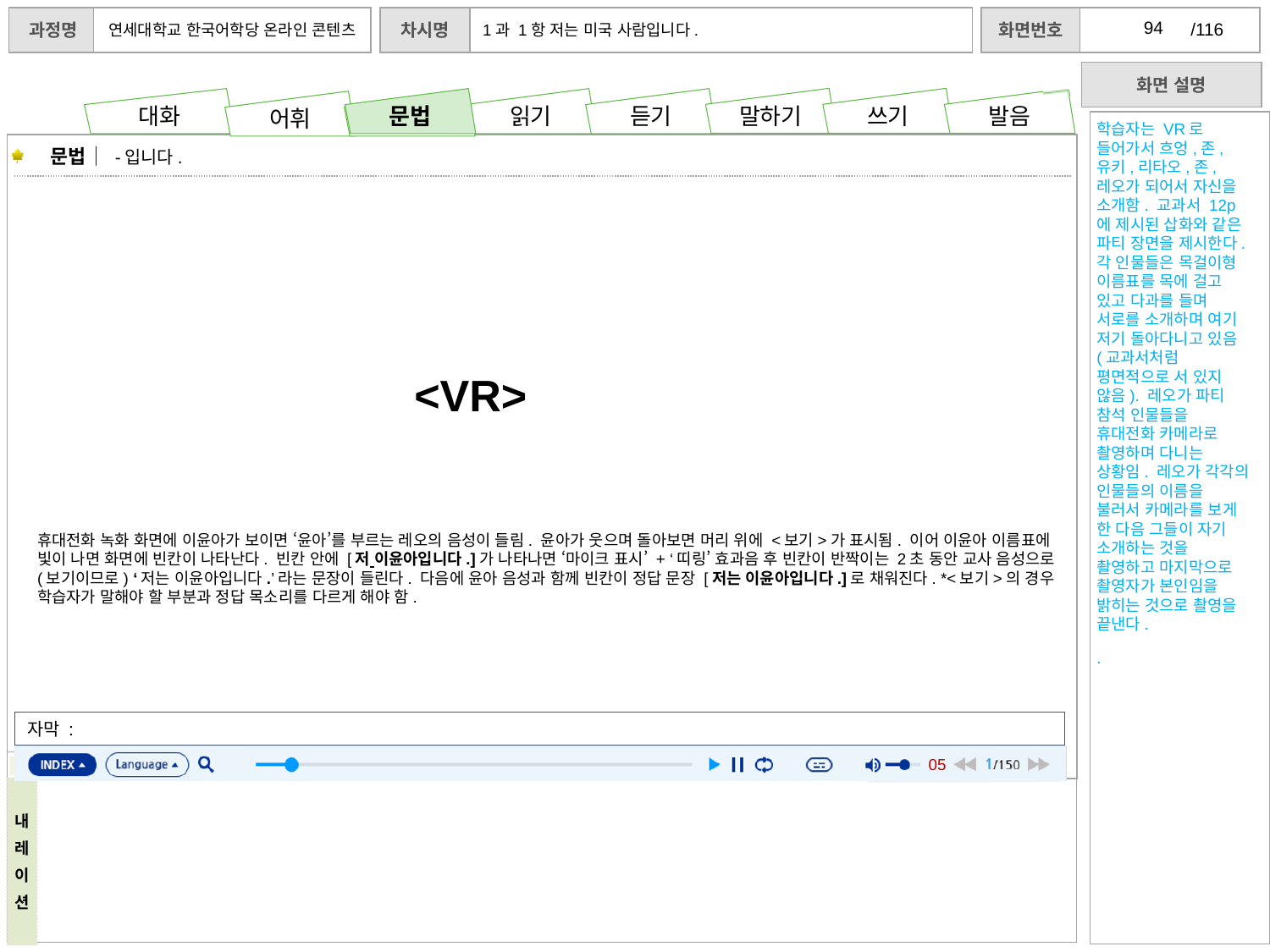

94
문법
학습자는 VR로 들어가서 흐엉,존,유키,리타오,존,레오가 되어서 자신을 소개함. 교과서 12p에 제시된 삽화와 같은 파티 장면을 제시한다. 각 인물들은 목걸이형 이름표를 목에 걸고 있고 다과를 들며 서로를 소개하며 여기 저기 돌아다니고 있음(교과서처럼 평면적으로 서 있지 않음). 레오가 파티 참석 인물들을 휴대전화 카메라로 촬영하며 다니는 상황임. 레오가 각각의 인물들의 이름을 불러서 카메라를 보게 한 다음 그들이 자기 소개하는 것을 촬영하고 마지막으로 촬영자가 본인임을 밝히는 것으로 촬영을 끝낸다.
.
 문법│ -입니다.
<VR>
휴대전화 녹화 화면에 이윤아가 보이면 ‘윤아’를 부르는 레오의 음성이 들림. 윤아가 웃으며 돌아보면 머리 위에 <보기>가 표시됨. 이어 이윤아 이름표에 빛이 나면 화면에 빈칸이 나타난다. 빈칸 안에 [저 이윤아입니다.]가 나타나면 ‘마이크 표시’ + ‘띠링’ 효과음 후 빈칸이 반짝이는 2초 동안 교사 음성으로(보기이므로) ‘저는 이윤아입니다.’라는 문장이 들린다. 다음에 윤아 음성과 함께 빈칸이 정답 문장 [저는 이윤아입니다.]로 채워진다. *<보기>의 경우 학습자가 말해야 할 부분과 정답 목소리를 다르게 해야 함.

05